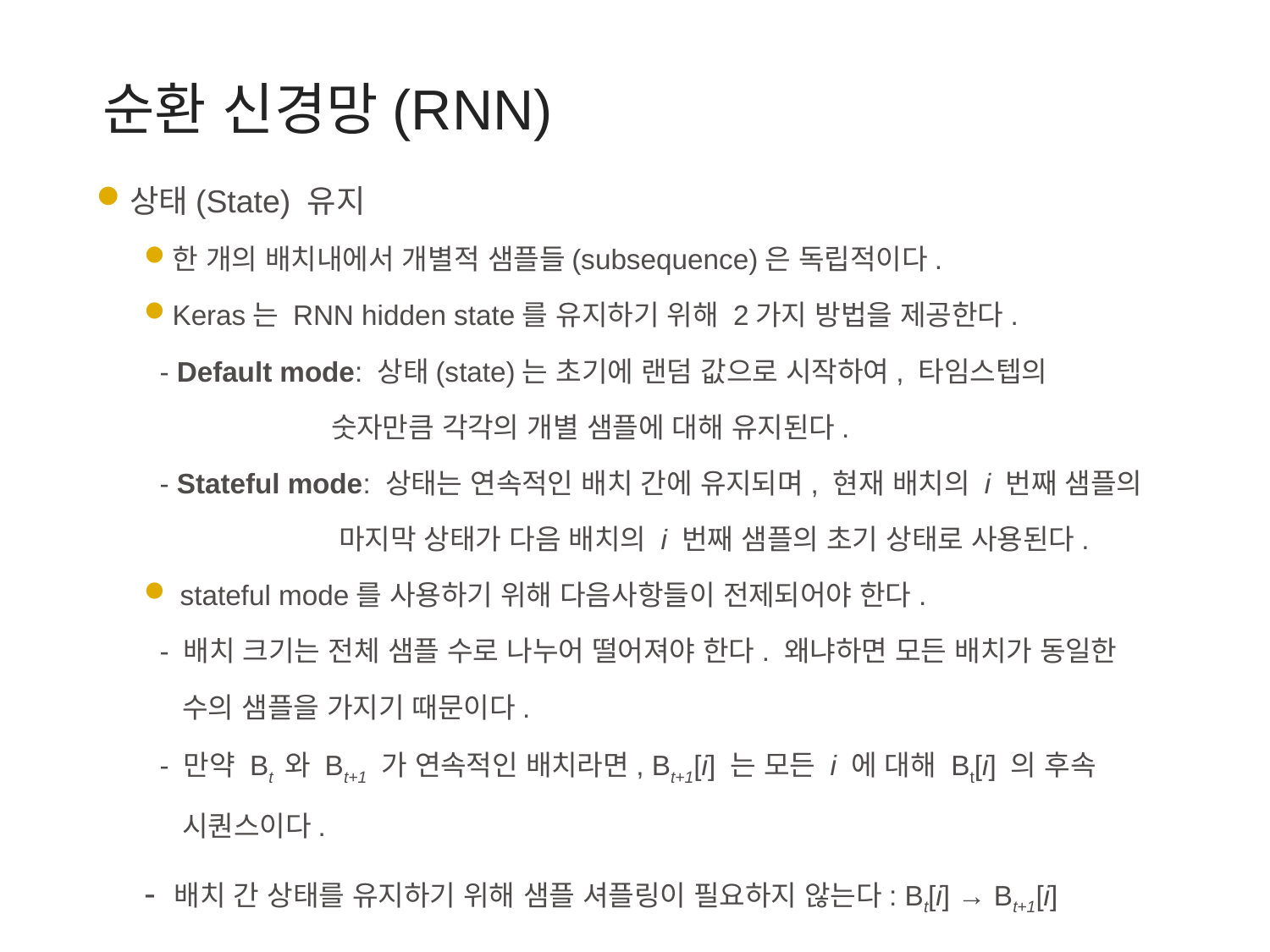

순환 신경망(RNN)
상태(State) 유지
한 개의 배치내에서 개별적 샘플들(subsequence)은 독립적이다.
Keras는 RNN hidden state를 유지하기 위해 2가지 방법을 제공한다.
  - Default mode: 상태(state)는 초기에 랜덤 값으로 시작하여, 타임스텝의
                       숫자만큼 각각의 개별 샘플에 대해 유지된다.
  - Stateful mode: 상태는 연속적인 배치 간에 유지되며, 현재 배치의 i 번째 샘플의
                        마지막 상태가 다음 배치의 i 번째 샘플의 초기 상태로 사용된다.
 stateful mode를 사용하기 위해 다음사항들이 전제되어야 한다.
  - 배치 크기는 전체 샘플 수로 나누어 떨어져야 한다. 왜냐하면 모든 배치가 동일한
    수의 샘플을 가지기 때문이다.
  - 만약 Bt 와 Bt+1 ​가 연속적인 배치라면, Bt+1[i] 는 모든 i 에 대해 Bt[i] 의 후속
    시퀀스이다.
- 배치 간 상태를 유지하기 위해 샘플 셔플링이 필요하지 않는다: Bt[i] → Bt+1​[i]